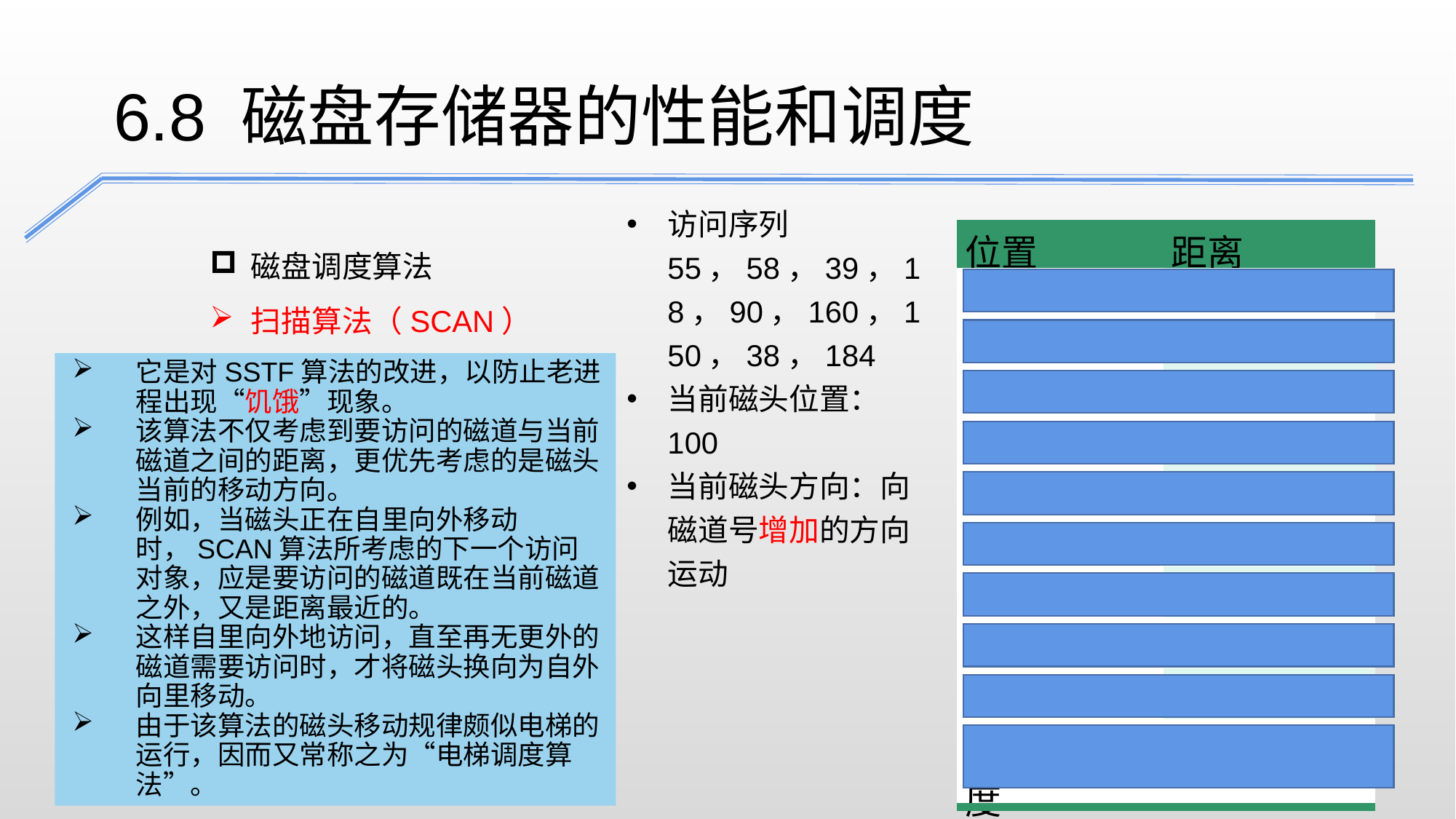

6.8 磁盘存储器的性能和调度
访问序列55，58，39，18，90，160，150，38，184
当前磁头位置：100
当前磁头方向：向磁道号增加的方向运动
磁盘调度算法
扫描算法（SCAN）

| 位置 | 距离 |
| --- | --- |
| 150 | 50 |
| 160 | 10 |
| 184 | 24 |
| 90 | 94 |
| 58 | 32 |
| 55 | 3 |
| 39 | 16 |
| 38 | 1 |
| 18 | 20 |
| 平均寻道长度 | 27.8 |

它是对SSTF算法的改进，以防止老进程出现“饥饿”现象。
该算法不仅考虑到要访问的磁道与当前磁道之间的距离，更优先考虑的是磁头当前的移动方向。
例如，当磁头正在自里向外移动时，SCAN算法所考虑的下一个访问对象，应是要访问的磁道既在当前磁道之外，又是距离最近的。
这样自里向外地访问，直至再无更外的磁道需要访问时，才将磁头换向为自外向里移动。
由于该算法的磁头移动规律颇似电梯的运行，因而又常称之为“电梯调度算法”。